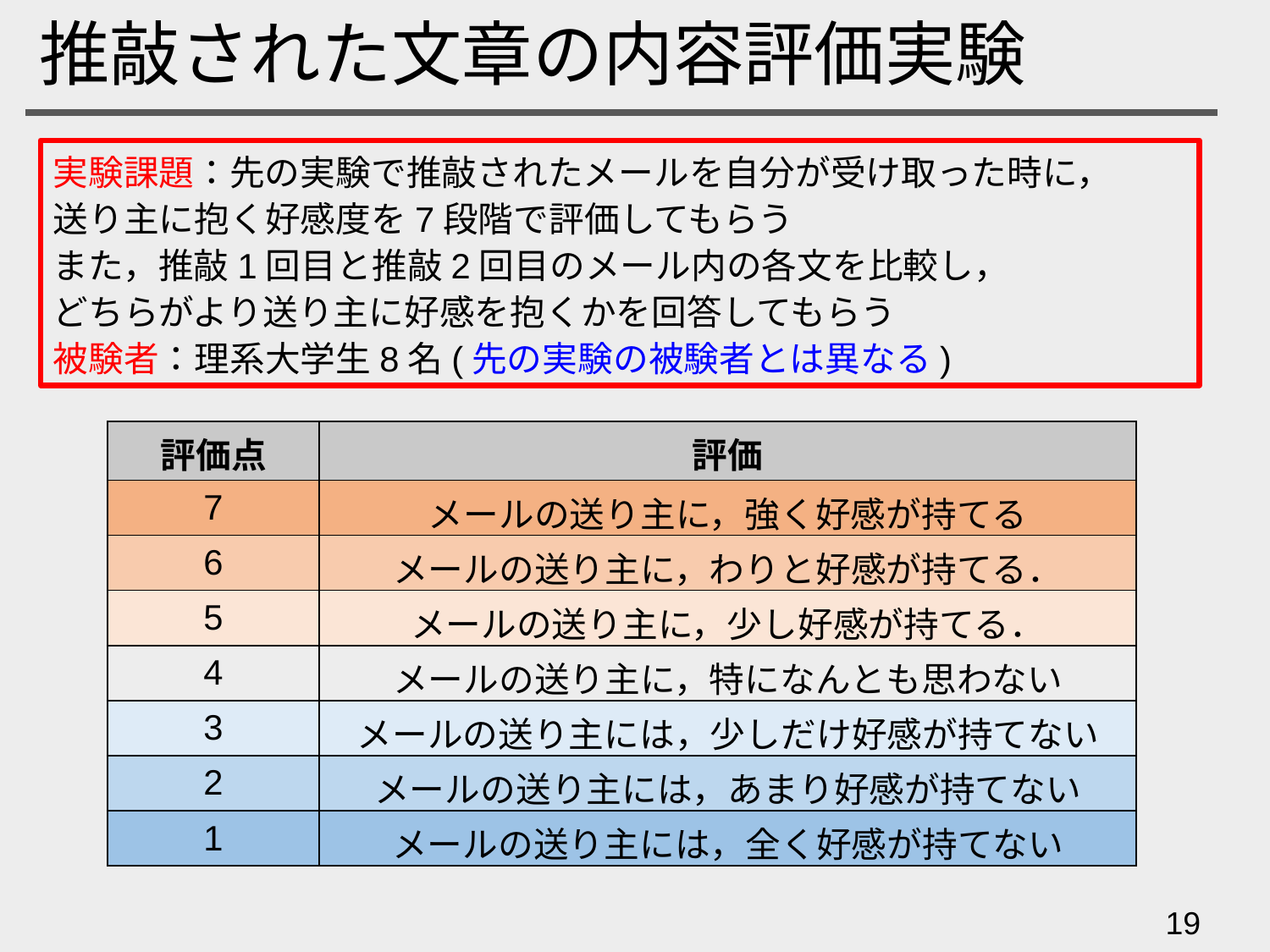

# 推敲された文章の内容評価実験
実験課題：先の実験で推敲されたメールを自分が受け取った時に，
送り主に抱く好感度を7段階で評価してもらう
また，推敲1回目と推敲2回目のメール内の各文を比較し，
どちらがより送り主に好感を抱くかを回答してもらう
被験者：理系大学生8名(先の実験の被験者とは異なる)
| 評価点 | 評価 |
| --- | --- |
| 7 | メールの送り主に，強く好感が持てる |
| 6 | メールの送り主に，わりと好感が持てる． |
| 5 | メールの送り主に，少し好感が持てる． |
| 4 | メールの送り主に，特になんとも思わない |
| 3 | メールの送り主には，少しだけ好感が持てない |
| 2 | メールの送り主には，あまり好感が持てない |
| 1 | メールの送り主には，全く好感が持てない |
19